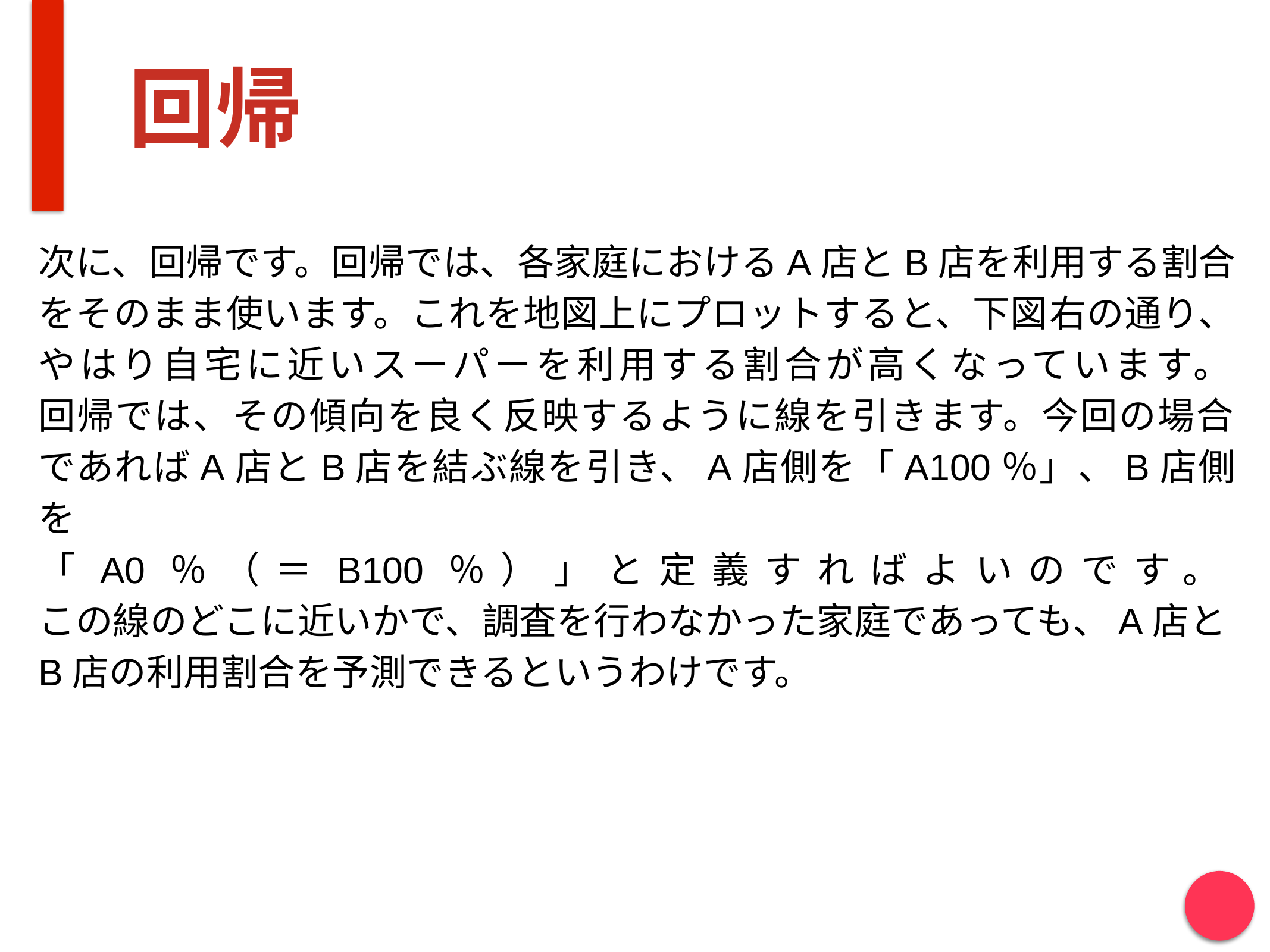

# 回帰
次に、回帰です。回帰では、各家庭におけるA店とB店を利用する割合をそのまま使います。これを地図上にプロットすると、下図右の通り、やはり自宅に近いスーパーを利用する割合が高くなっています。
回帰では、その傾向を良く反映するように線を引きます。今回の場合
であればA店とB店を結ぶ線を引き、A店側を「A100％」、B店側を
「A0％（＝B100％）」と定義すればよいのです。
この線のどこに近いかで、調査を行わなかった家庭であっても、A店とB店の利用割合を予測できるというわけです。